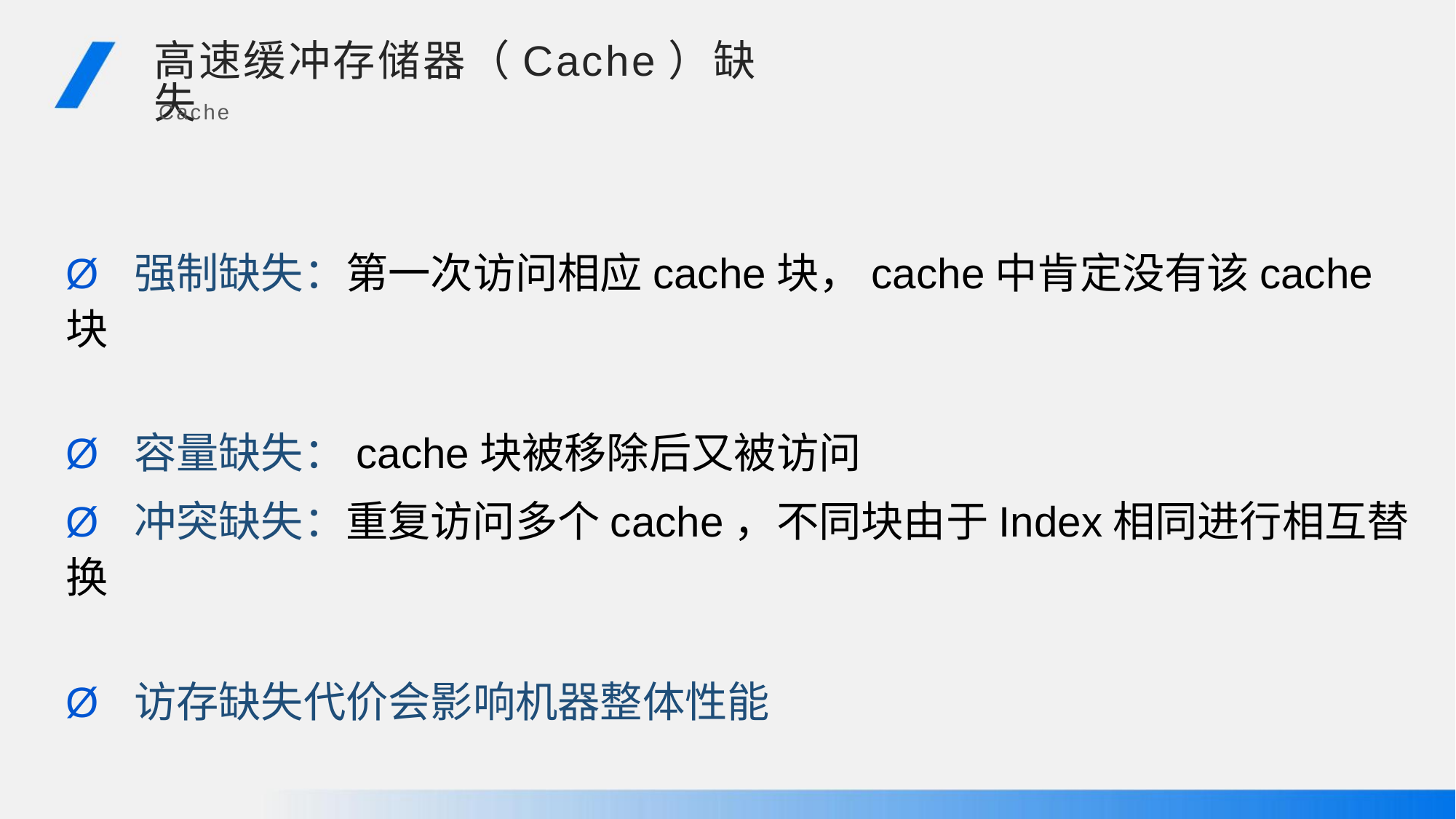

高速缓冲存储器（Cache）缺失
Cache
Ø 强制缺失：第一次访问相应cache块，cache中肯定没有该cache块
Ø 容量缺失：cache块被移除后又被访问
Ø 冲突缺失：重复访问多个cache，不同块由于Index相同进行相互替换
Ø 访存缺失代价会影响机器整体性能